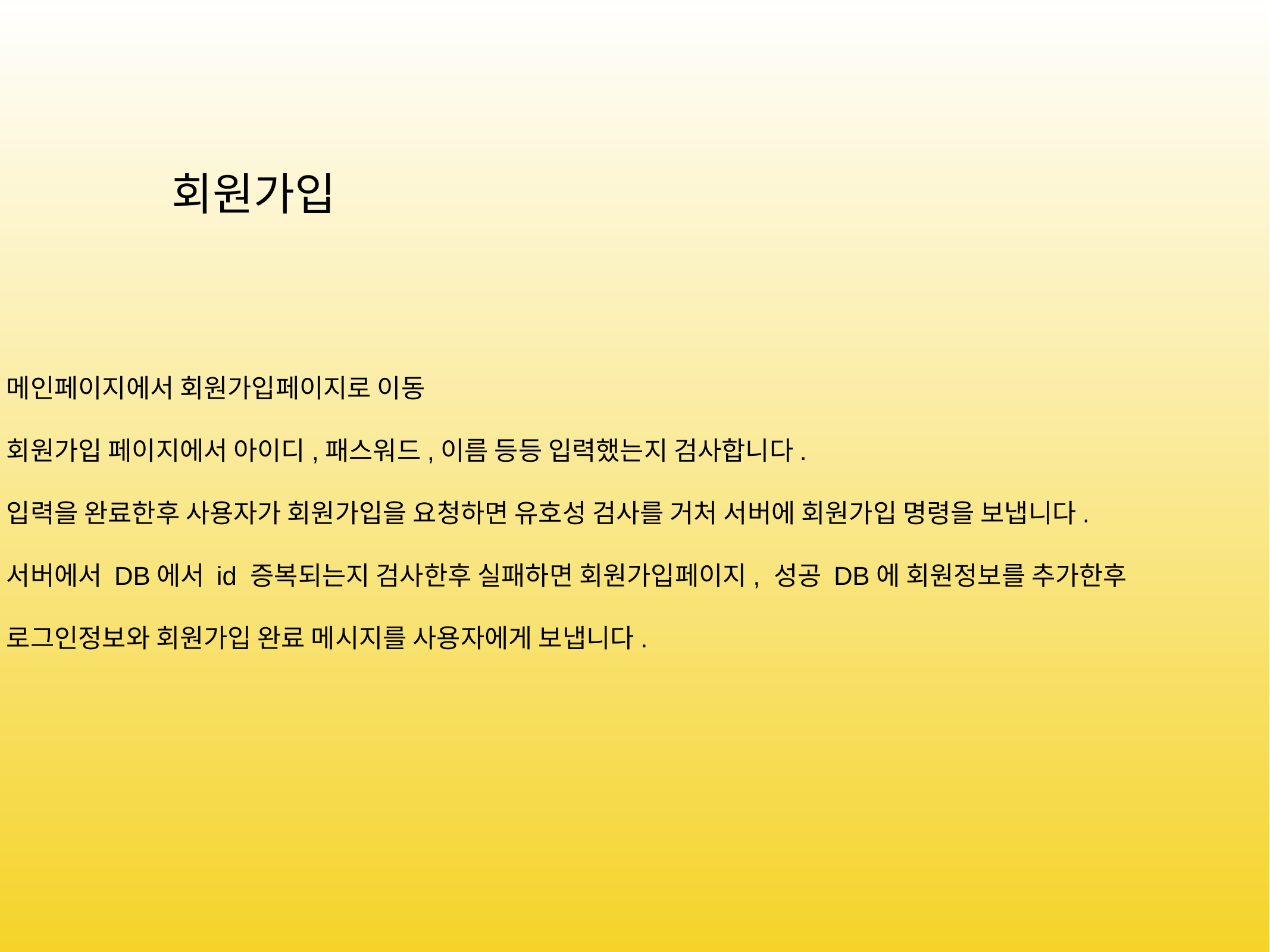

회원가입
메인페이지에서 회원가입페이지로 이동

회원가입 페이지에서 아이디,패스워드,이름 등등 입력했는지 검사합니다.

입력을 완료한후 사용자가 회원가입을 요청하면 유호성 검사를 거처 서버에 회원가입 명령을 보냅니다.

서버에서 DB에서 id 증복되는지 검사한후 실패하면 회원가입페이지, 성공 DB에 회원정보를 추가한후

로그인정보와 회원가입 완료 메시지를 사용자에게 보냅니다.